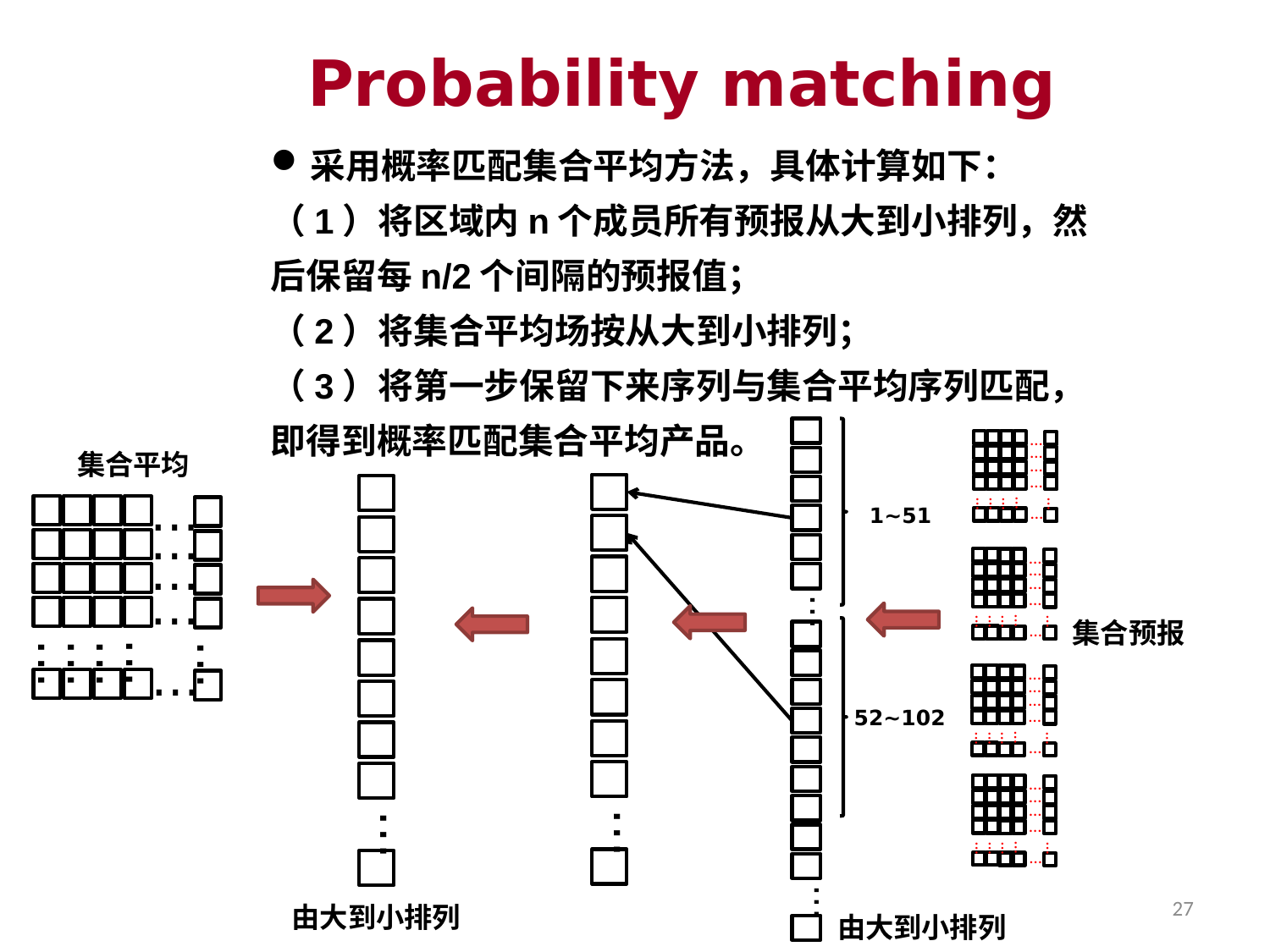

Probability matching
采用概率匹配集合平均方法，具体计算如下：
（1）将区域内n个成员所有预报从大到小排列，然后保留每n/2个间隔的预报值；
（2）将集合平均场按从大到小排列；
（3）将第一步保留下来序列与集合平均序列匹配，即得到概率匹配集合平均产品。

…

…

…

…

…
…
…
…
…
…

集合平均

…

…

…

…

…
…
…
…
…
…

1~51

…

…

…

…

…
…
…
…
…
…

…

集合预报

…

…

…

…

…
…
…
…
…
…

52~102

…

…

…

…

…
…
…
…
…
…

…
…

…
27
由大到小排列
由大到小排列